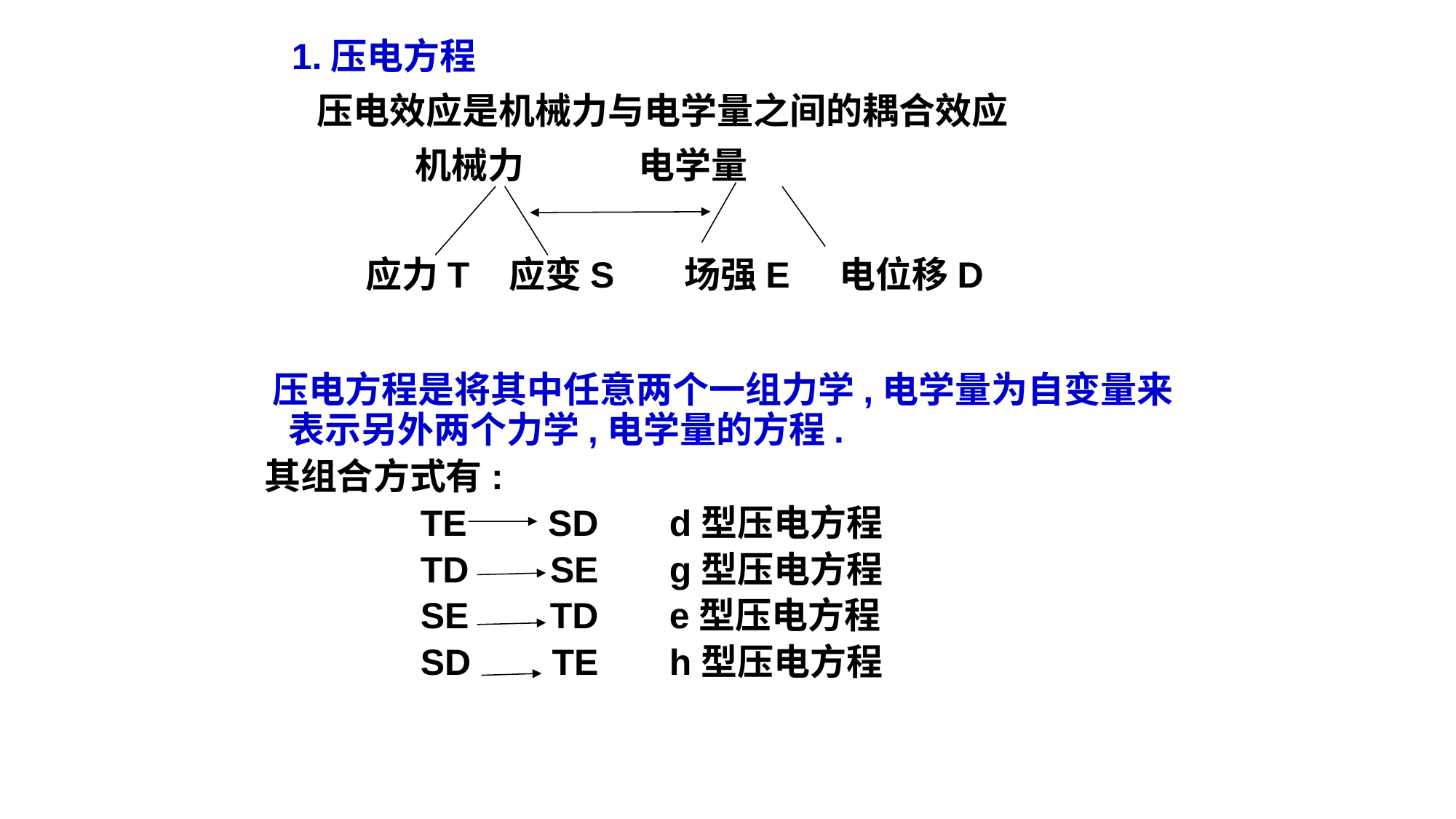

1.压电方程
  压电效应是机械力与电学量之间的耦合效应
              机械力              电学量

        应力T   应变S      场强E    电位移D

  压电方程是将其中任意两个一组力学,电学量为自变量来表示另外两个力学,电学量的方程.
 其组合方式有:
                 TE        SD       d型压电方程
                 TD        SE       g型压电方程
                 SE        TD       e型压电方程
                 SD        TE       h型压电方程